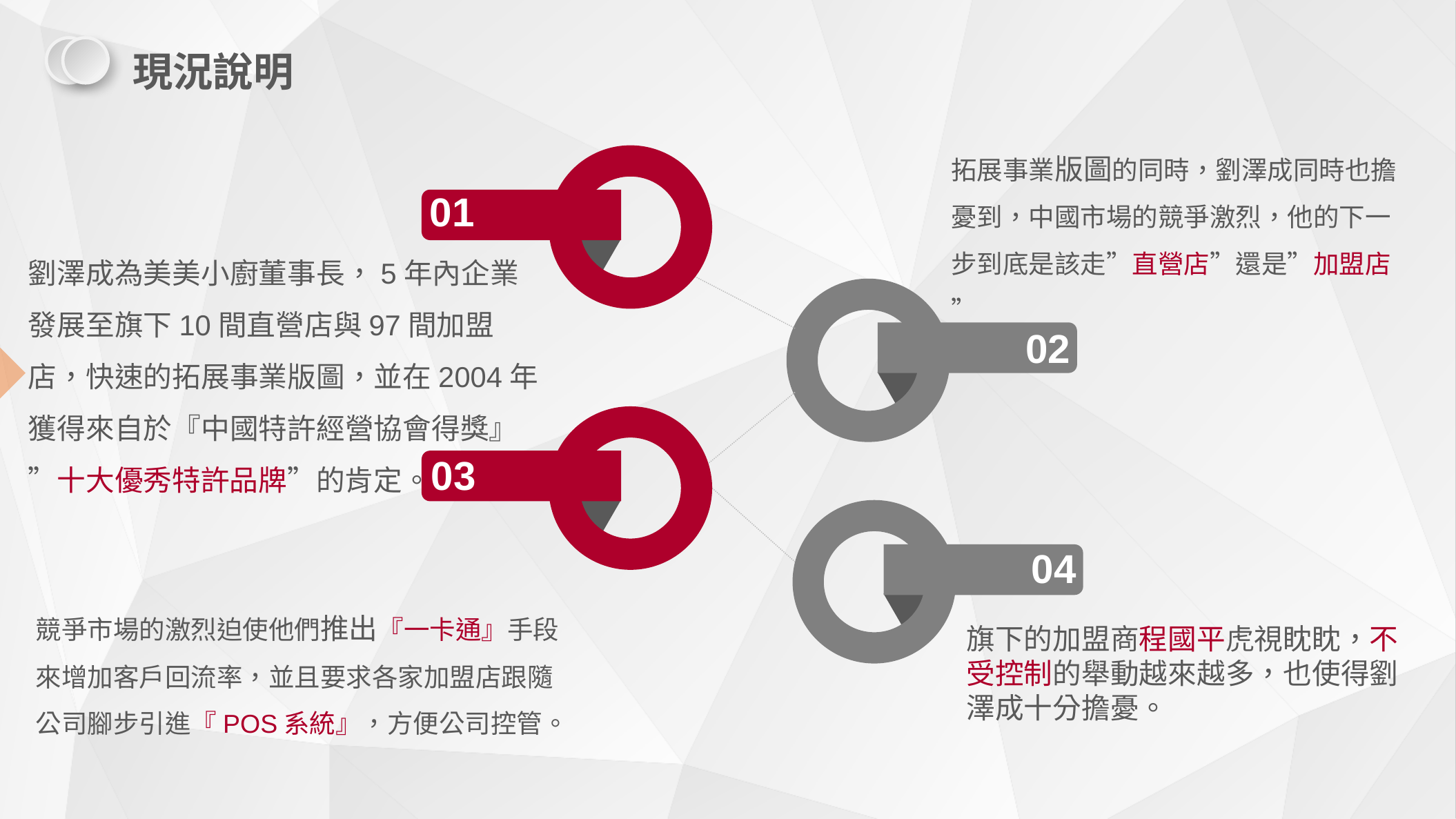

現況說明
拓展事業版圖的同時，劉澤成同時也擔憂到，中國市場的競爭激烈，他的下一步到底是該走”直營店”還是”加盟店”

01

劉澤成為美美小廚董事長，5年內企業發展至旗下10間直營店與97間加盟店，快速的拓展事業版圖，並在2004年獲得來自於『中國特許經營協會得獎』”十大優秀特許品牌”的肯定。

與老師個案文字有點落差

02

03

04

競爭市場的激烈迫使他們推出『一卡通』手段來增加客戶回流率，並且要求各家加盟店跟隨公司腳步引進『POS系統』，方便公司控管。

旗下的加盟商程國平虎視眈眈，不受控制的舉動越來越多，也使得劉澤成十分擔憂。